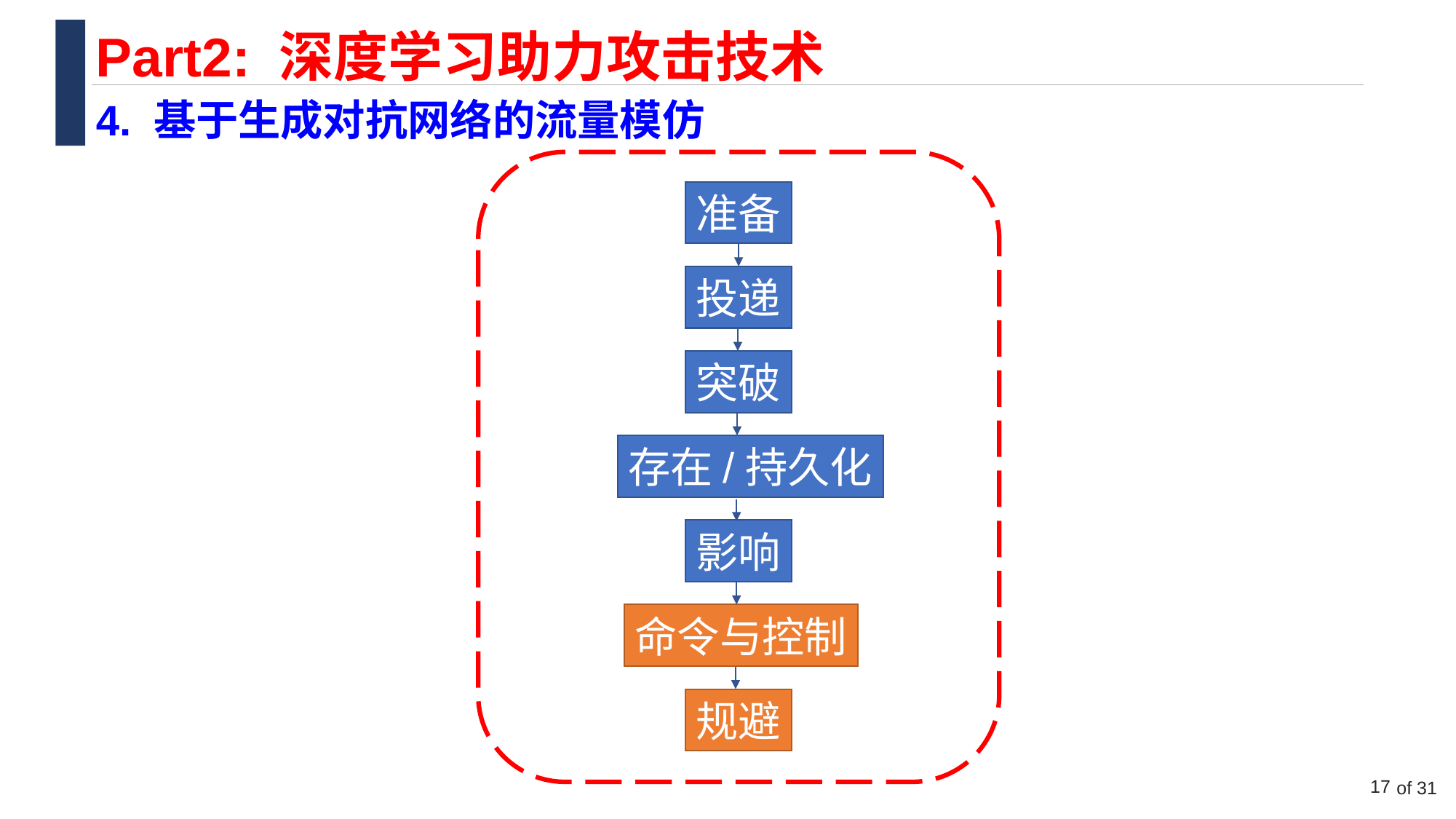

Part2: 深度学习助力攻击技术
4. 基于生成对抗网络的流量模仿

准备
投递
突破
存在/持久化
影响
命令与控制
规避
17